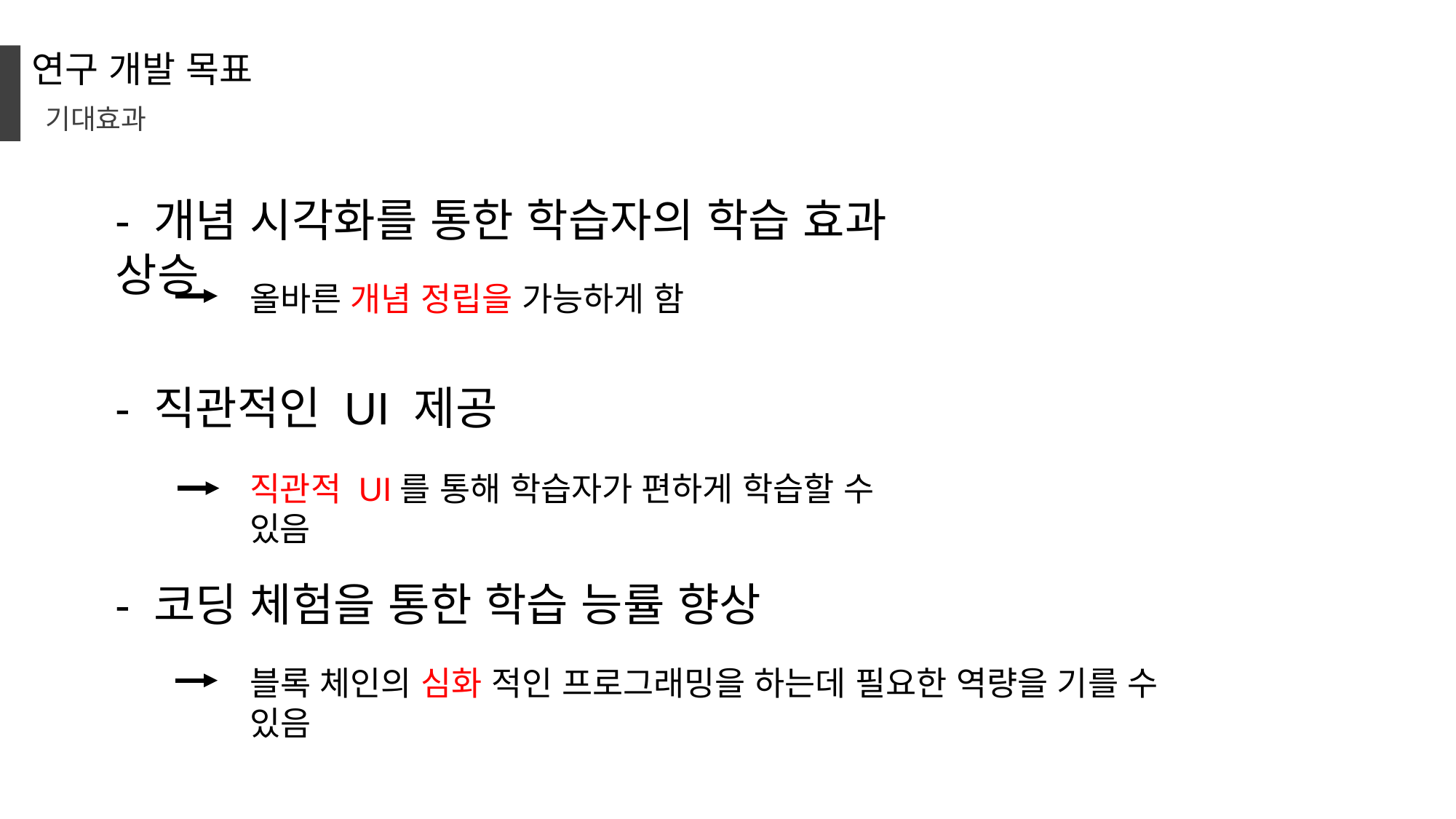

연구 개발 목표

기대효과
- 개념 시각화를 통한 학습자의 학습 효과 상승
올바른 개념 정립을 가능하게 함
- 직관적인 UI 제공
직관적 UI를 통해 학습자가 편하게 학습할 수 있음
- 코딩 체험을 통한 학습 능률 향상
블록 체인의 심화 적인 프로그래밍을 하는데 필요한 역량을 기를 수 있음